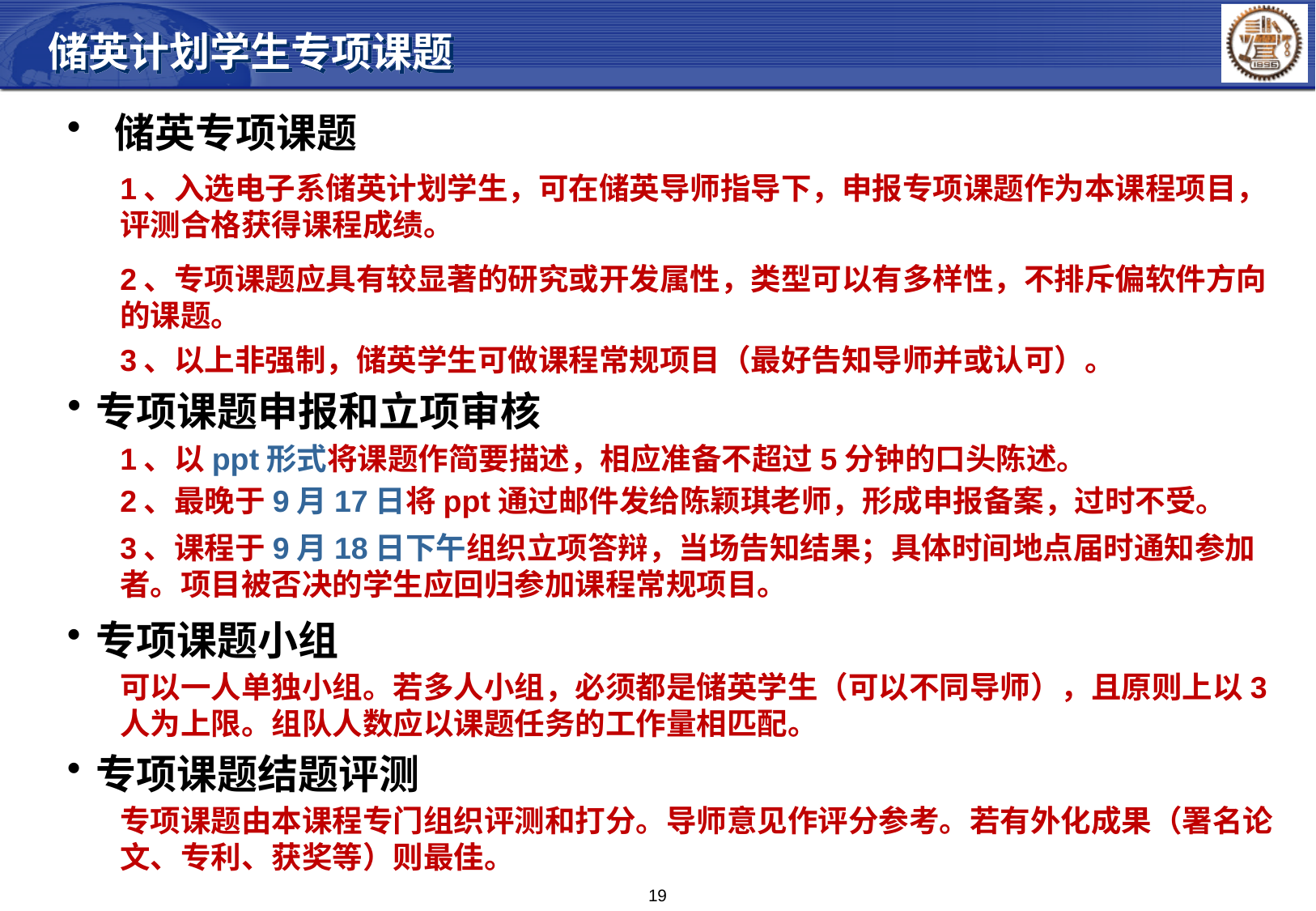

储英计划学生专项课题
 储英专项课题
1、入选电子系储英计划学生，可在储英导师指导下，申报专项课题作为本课程项目，评测合格获得课程成绩。
2、专项课题应具有较显著的研究或开发属性，类型可以有多样性，不排斥偏软件方向的课题。
3、以上非强制，储英学生可做课程常规项目（最好告知导师并或认可）。
专项课题申报和立项审核
1、以ppt形式将课题作简要描述，相应准备不超过5分钟的口头陈述。
2、最晚于9月17日将ppt通过邮件发给陈颖琪老师，形成申报备案，过时不受。
3、课程于9月18日下午组织立项答辩，当场告知结果；具体时间地点届时通知参加者。项目被否决的学生应回归参加课程常规项目。
专项课题小组
可以一人单独小组。若多人小组，必须都是储英学生（可以不同导师），且原则上以3人为上限。组队人数应以课题任务的工作量相匹配。
专项课题结题评测
专项课题由本课程专门组织评测和打分。导师意见作评分参考。若有外化成果（署名论文、专利、获奖等）则最佳。
19